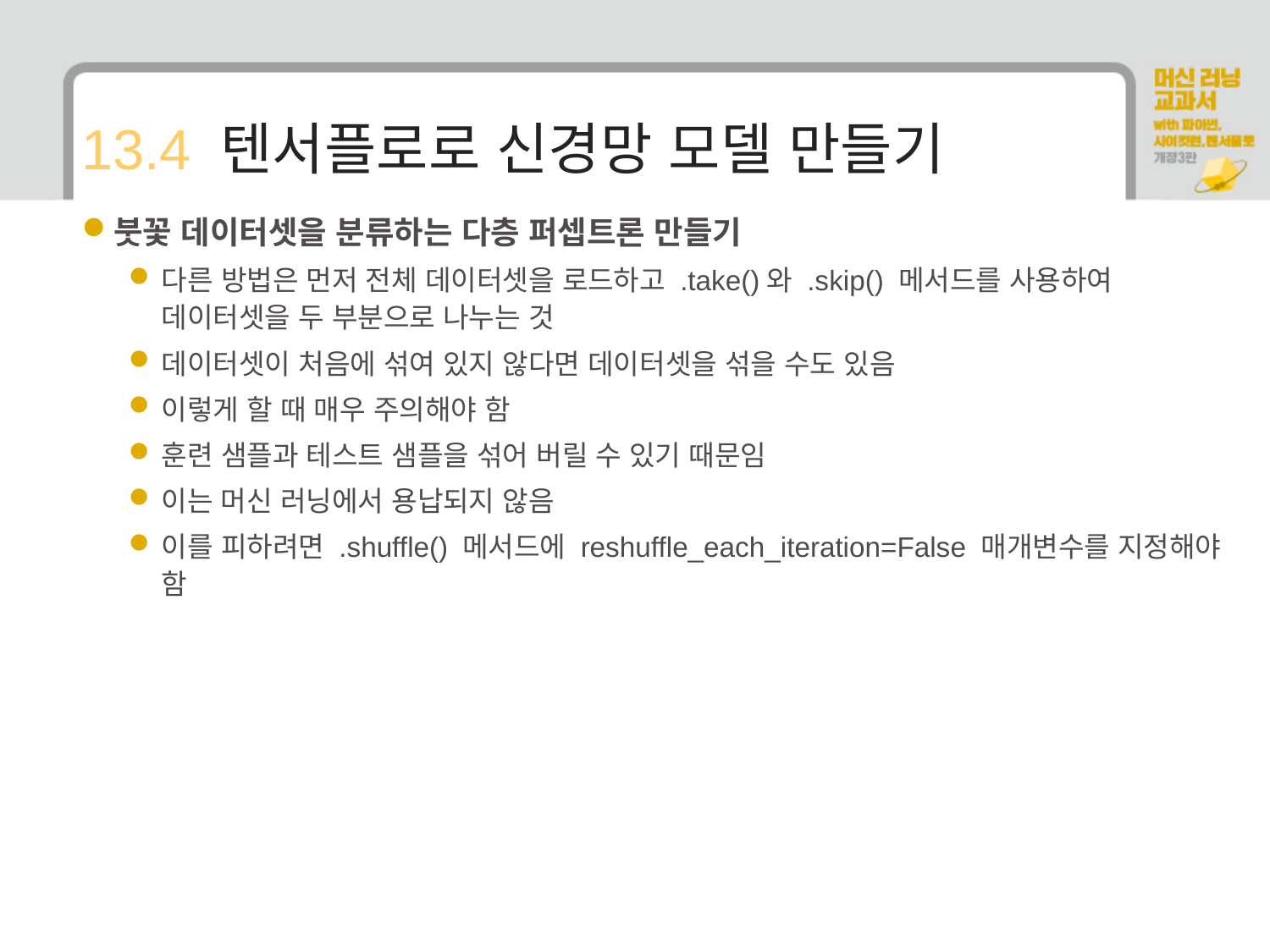

# 13.4 텐서플로로 신경망 모델 만들기
붓꽃 데이터셋을 분류하는 다층 퍼셉트론 만들기
다른 방법은 먼저 전체 데이터셋을 로드하고 .take()와 .skip() 메서드를 사용하여 데이터셋을 두 부분으로 나누는 것
데이터셋이 처음에 섞여 있지 않다면 데이터셋을 섞을 수도 있음
이렇게 할 때 매우 주의해야 함
훈련 샘플과 테스트 샘플을 섞어 버릴 수 있기 때문임
이는 머신 러닝에서 용납되지 않음
이를 피하려면 .shuffle() 메서드에 reshuffle_each_iteration=False 매개변수를 지정해야 함